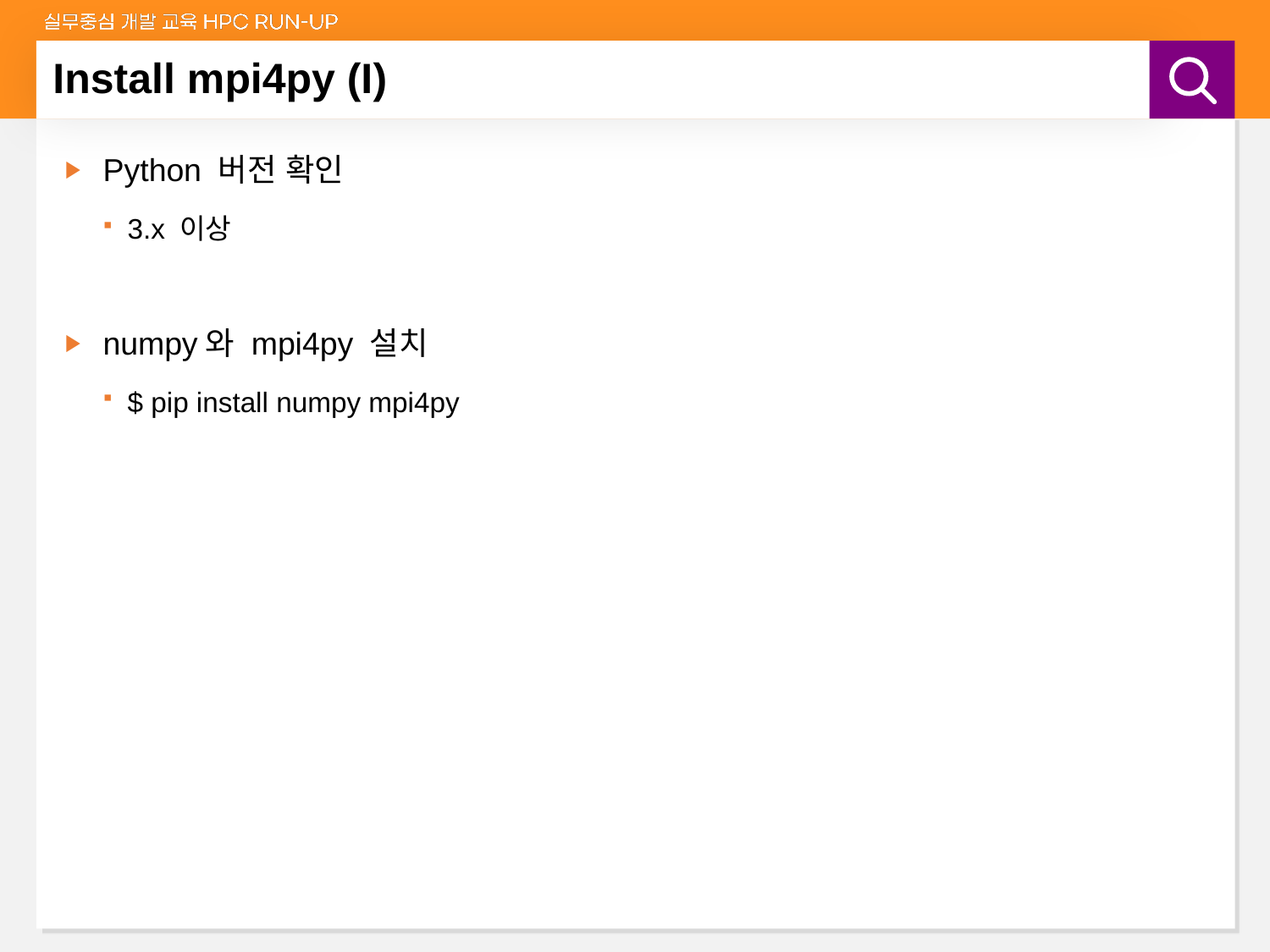

# Install mpi4py (I)
Python 버전 확인
3.x 이상

numpy와 mpi4py 설치
$ pip install numpy mpi4py